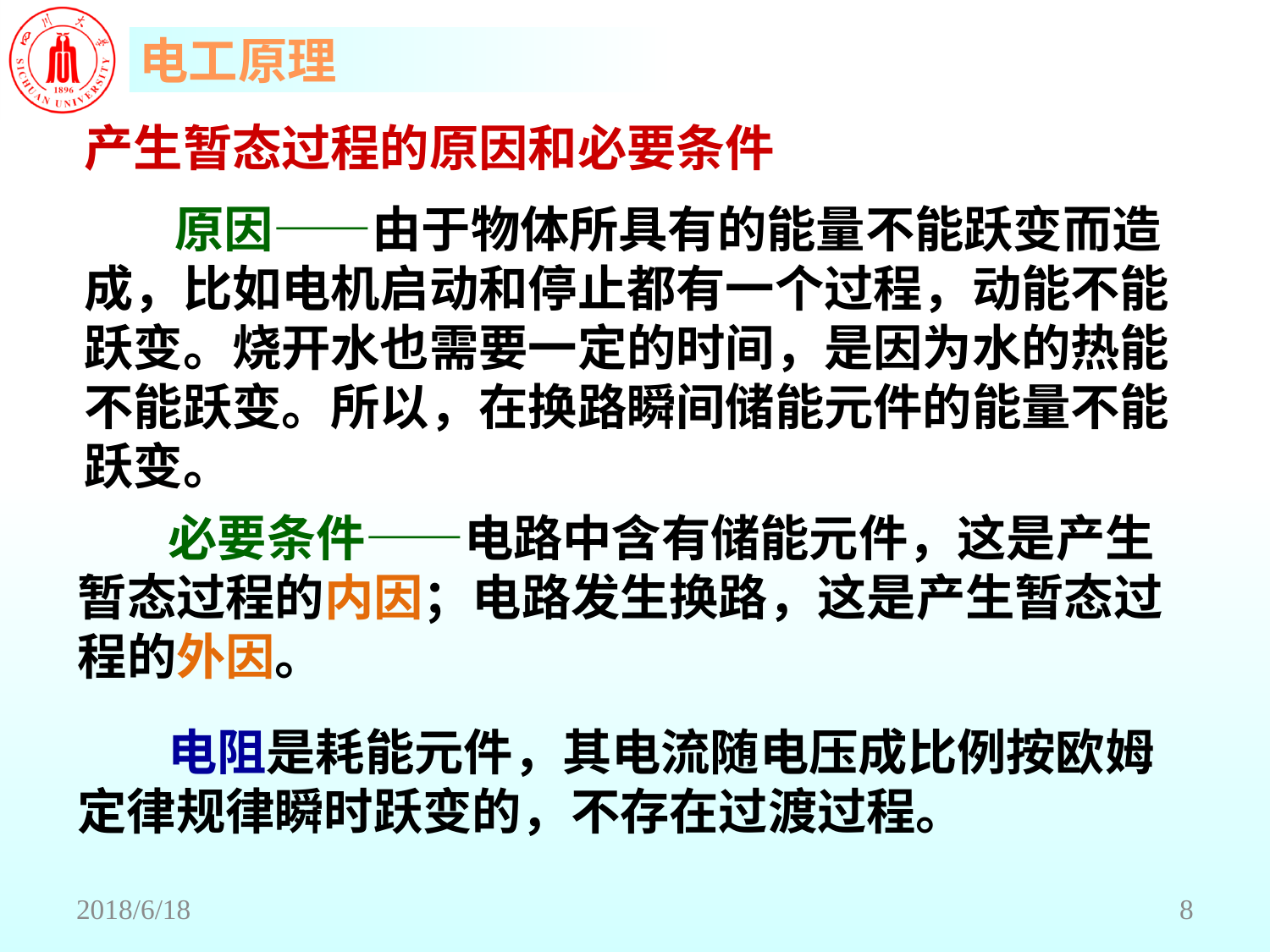

产生暂态过程的原因和必要条件
       原因——由于物体所具有的能量不能跃变而造成，比如电机启动和停止都有一个过程，动能不能跃变。烧开水也需要一定的时间，是因为水的热能不能跃变。所以，在换路瞬间储能元件的能量不能跃变。
       必要条件——电路中含有储能元件，这是产生暂态过程的内因；电路发生换路，这是产生暂态过程的外因。
       电阻是耗能元件，其电流随电压成比例按欧姆定律规律瞬时跃变的，不存在过渡过程。
2018/6/18
8